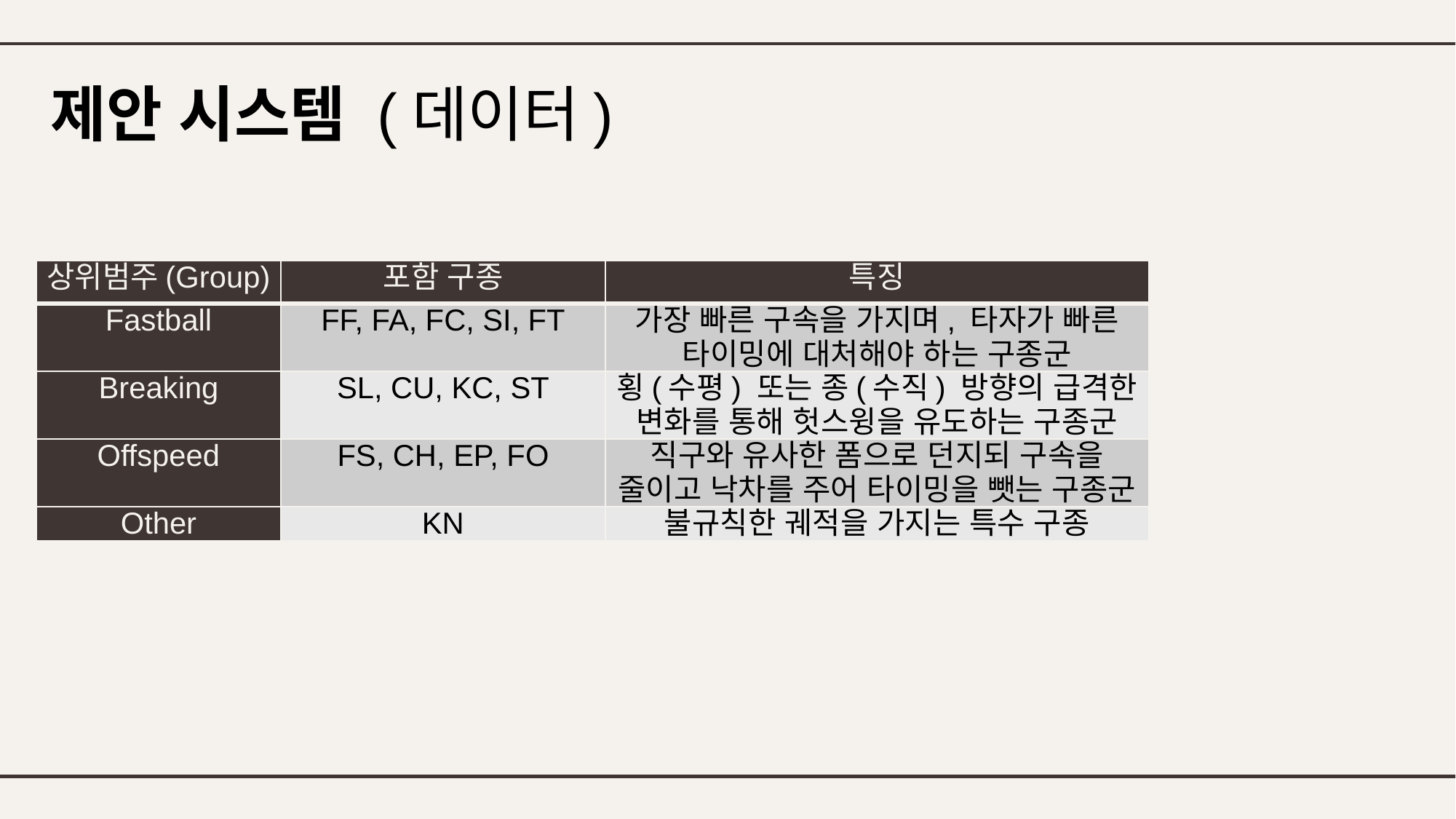

# 제안 시스템 (데이터)
| 상위범주(Group) | 포함 구종 | 특징 |
| --- | --- | --- |
| Fastball | FF, FA, FC, SI, FT | 가장 빠른 구속을 가지며, 타자가 빠른 타이밍에 대처해야 하는 구종군 |
| Breaking | SL, CU, KC, ST | 횡(수평) 또는 종(수직) 방향의 급격한 변화를 통해 헛스윙을 유도하는 구종군 |
| Offspeed | FS, CH, EP, FO | 직구와 유사한 폼으로 던지되 구속을 줄이고 낙차를 주어 타이밍을 뺏는 구종군 |
| Other | KN | 불규칙한 궤적을 가지는 특수 구종 |